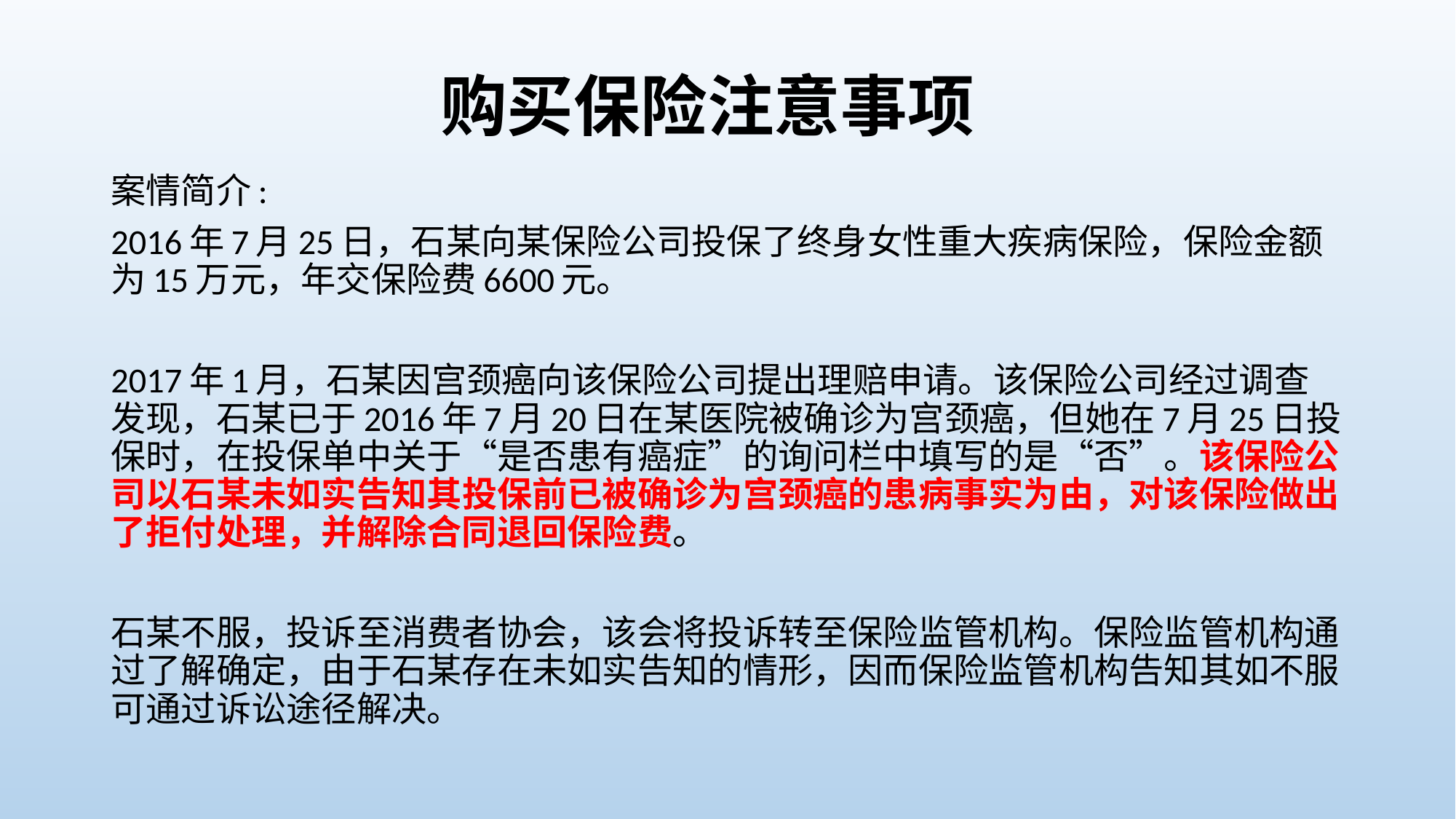

# 购买保险注意事项
案情简介:
2016年7月25日，石某向某保险公司投保了终身女性重大疾病保险，保险金额为15万元，年交保险费6600元。

2017年1月，石某因宫颈癌向该保险公司提出理赔申请。该保险公司经过调查发现，石某已于2016年7月20日在某医院被确诊为宫颈癌，但她在7月25日投保时，在投保单中关于“是否患有癌症”的询问栏中填写的是“否”。该保险公司以石某未如实告知其投保前已被确诊为宫颈癌的患病事实为由，对该保险做出了拒付处理，并解除合同退回保险费。

石某不服，投诉至消费者协会，该会将投诉转至保险监管机构。保险监管机构通过了解确定，由于石某存在未如实告知的情形，因而保险监管机构告知其如不服可通过诉讼途径解决。